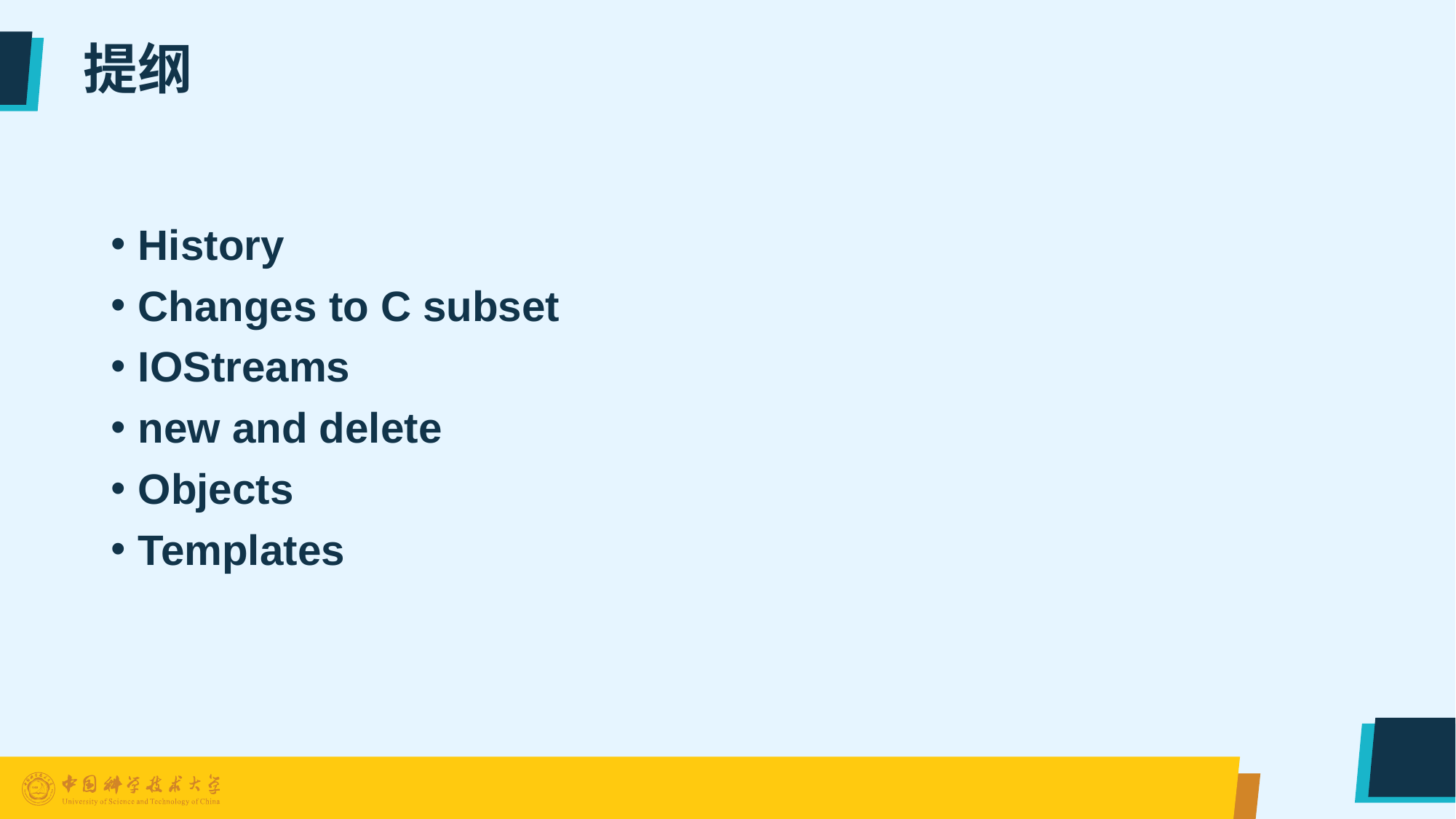

# 提纲
History
Changes to C subset
IOStreams
new and delete
Objects
Templates